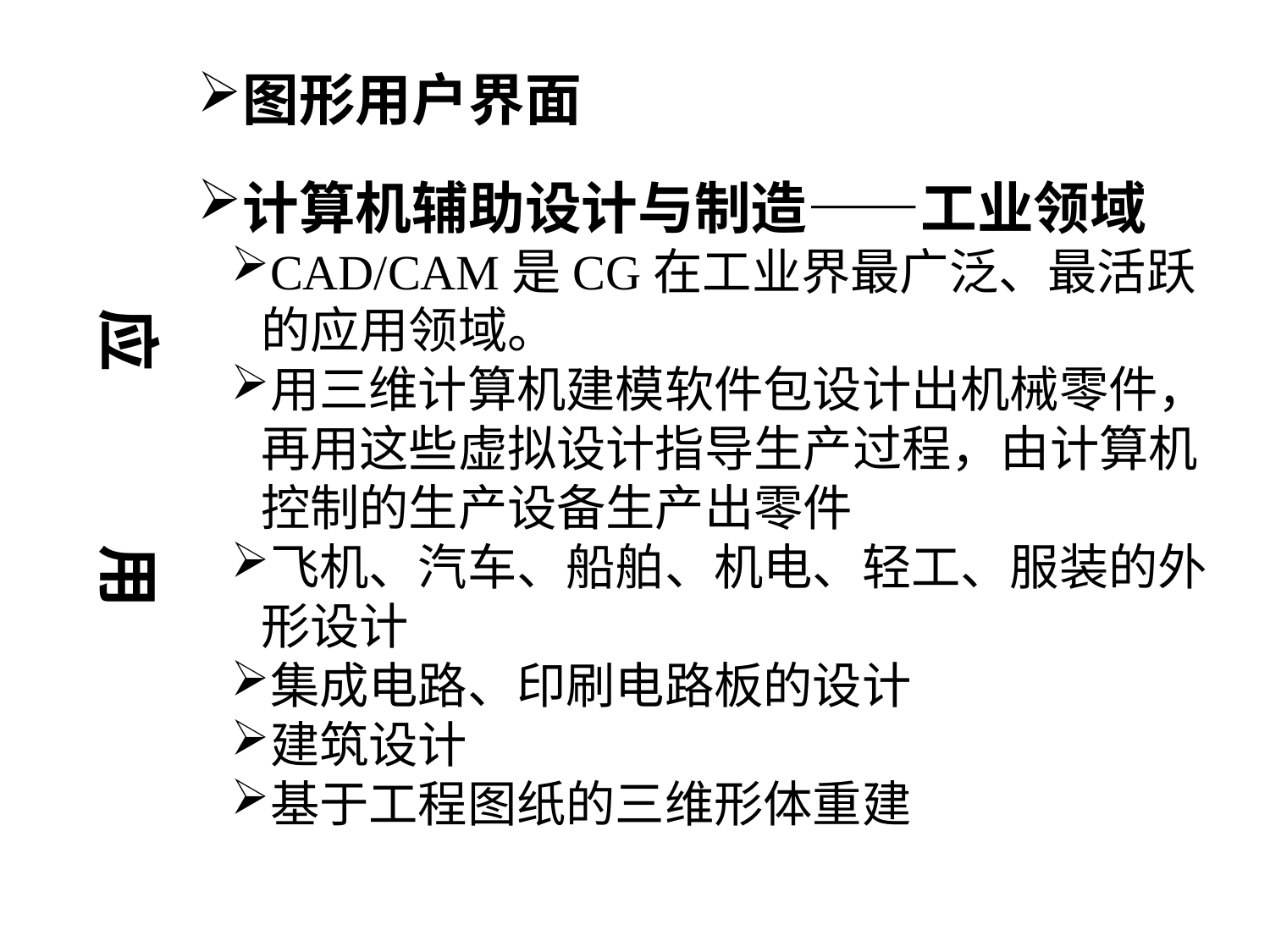

图形用户界面

计算机辅助设计与制造——工业领域
CAD/CAM是CG在工业界最广泛、最活跃的应用领域。
用三维计算机建模软件包设计出机械零件，再用这些虚拟设计指导生产过程，由计算机控制的生产设备生产出零件
飞机、汽车、船舶、机电、轻工、服装的外形设计
集成电路、印刷电路板的设计
建筑设计
基于工程图纸的三维形体重建

应            用